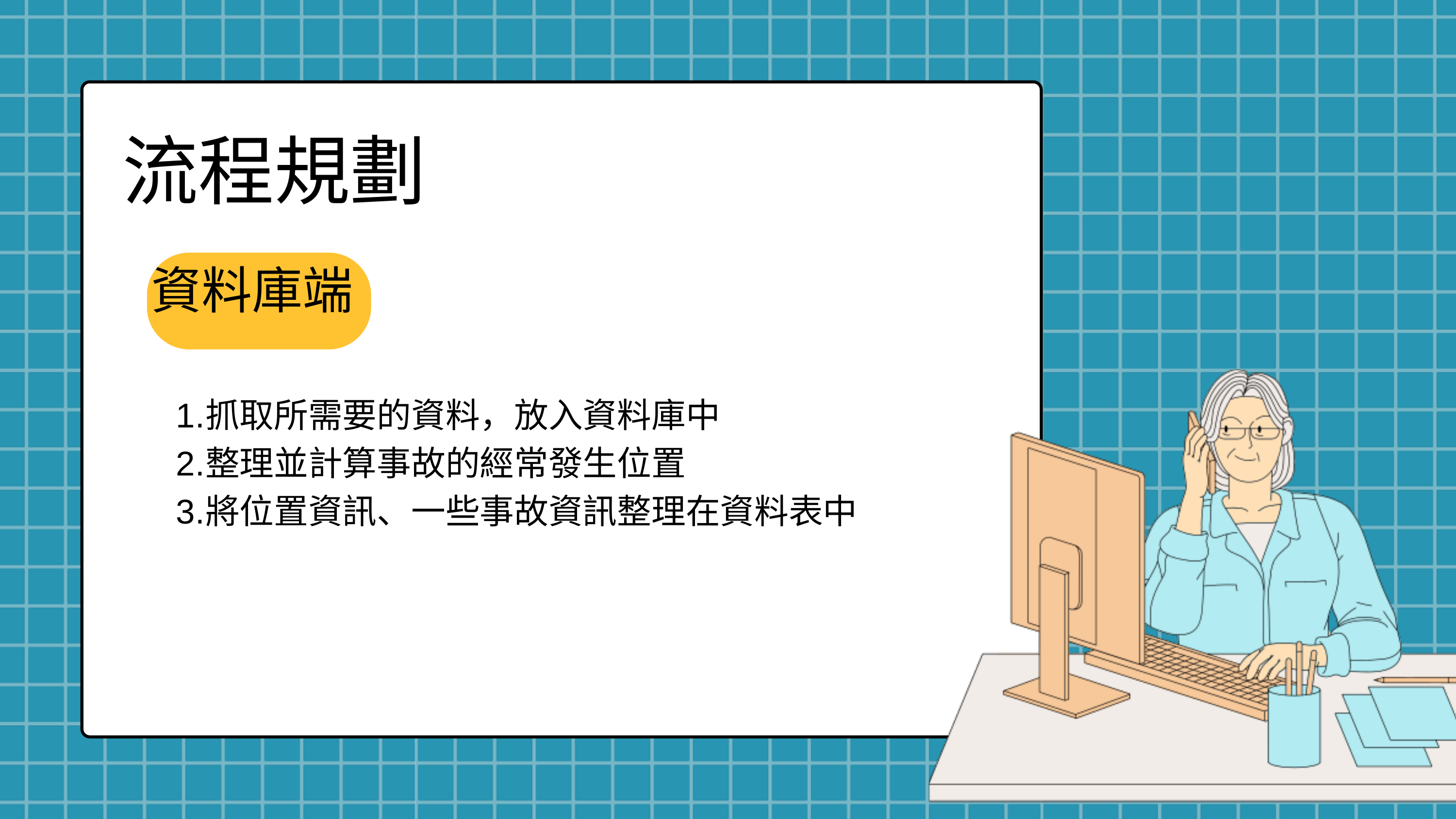

流程規劃

資料庫端

抓取所需要的資料，放入資料庫中
整理並計算事故的經常發生位置
將位置資訊、一些事故資訊整理在資料表中